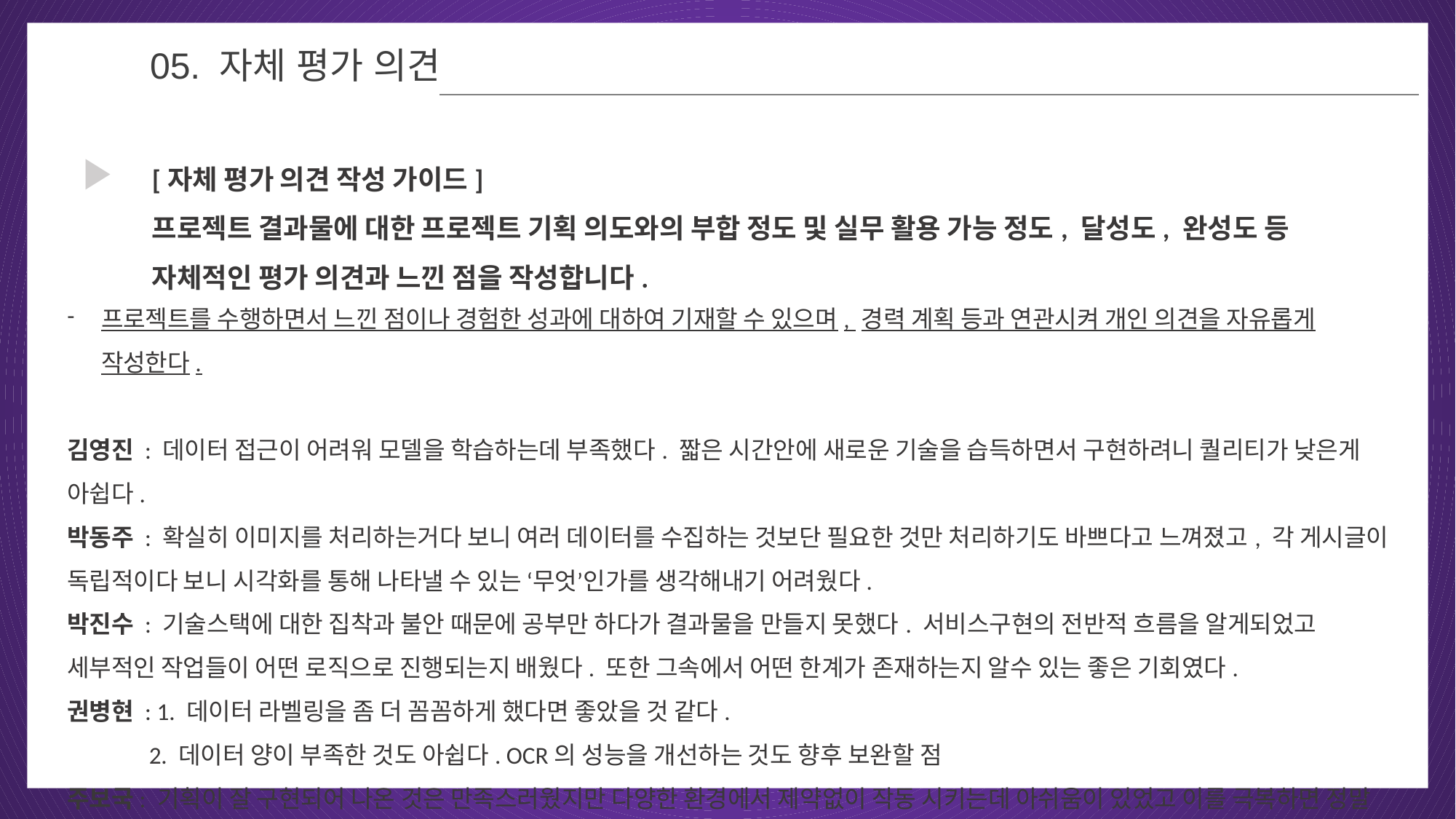

김영진 : 데이터 접근이 어려워 모델을 학습하는데 부족했다, 짧은시간에 새로운 기술을 습득하면서 구현하려니 퀄리티가 낮은게 아쉽다.
박진수 : 기술스택에 대한 집착과 불안 때문에 공부만 하다가 결과물을 내지 못했다. 프로젝트의 전반적 흐름을 알게되었고 프로젝트 안에서의    세부적인 작업에 대해 배우고 어떤 한계가 있는지 배울 수 있는 좋은 기회였다.
박동주 :
권병현 :
주보국 :

05
05. 자체 평가 의견
▶
[자체 평가 의견 작성 가이드]
프로젝트 결과물에 대한 프로젝트 기획 의도와의 부합 정도 및 실무 활용 가능 정도, 달성도, 완성도 등
자체적인 평가 의견과 느낀 점을 작성합니다.
프로젝트를 수행하면서 느낀 점이나 경험한 성과에 대하여 기재할 수 있으며, 경력 계획 등과 연관시켜 개인 의견을 자유롭게 작성한다.

김영진 : 데이터 접근이 어려워 모델을 학습하는데 부족했다. 짧은 시간안에 새로운 기술을 습득하면서 구현하려니 퀄리티가 낮은게 아쉽다.
박동주 : 확실히 이미지를 처리하는거다 보니 여러 데이터를 수집하는 것보단 필요한 것만 처리하기도 바쁘다고 느껴졌고, 각 게시글이 독립적이다 보니 시각화를 통해 나타낼 수 있는 ‘무엇’인가를 생각해내기 어려웠다.
박진수 : 기술스택에 대한 집착과 불안 때문에 공부만 하다가 결과물을 만들지 못했다. 서비스구현의 전반적 흐름을 알게되었고 세부적인 작업들이 어떤 로직으로 진행되는지 배웠다. 또한 그속에서 어떤 한계가 존재하는지 알수 있는 좋은 기회였다.
권병현 : 1. 데이터 라벨링을 좀 더 꼼꼼하게 했다면 좋았을 것 같다.
     2. 데이터 양이 부족한 것도 아쉽다. OCR의 성능을 개선하는 것도 향후 보완할 점
주보국: 기획이 잘 구현되어 나온 것은 만족스러웠지만 다양한 환경에서 제약없이 작동 시키는데 아쉬움이 있었고 이를 극복하면 정말 다양한 프로젝트를 훨씬 쉽게 진행 할수 있겠다는 생각이 들었다.